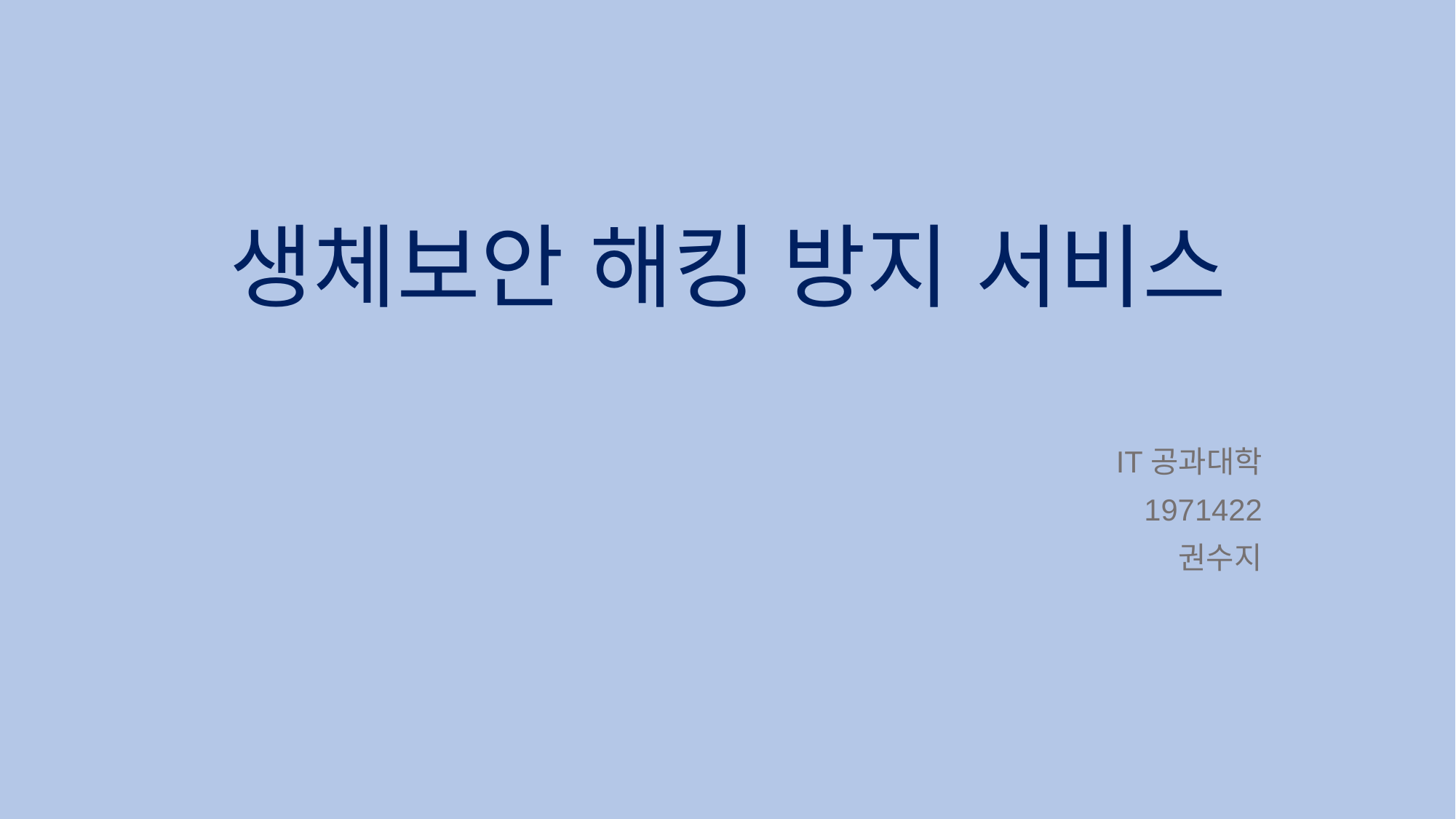

# 생체보안 해킹 방지 서비스
IT공과대학
1971422
권수지